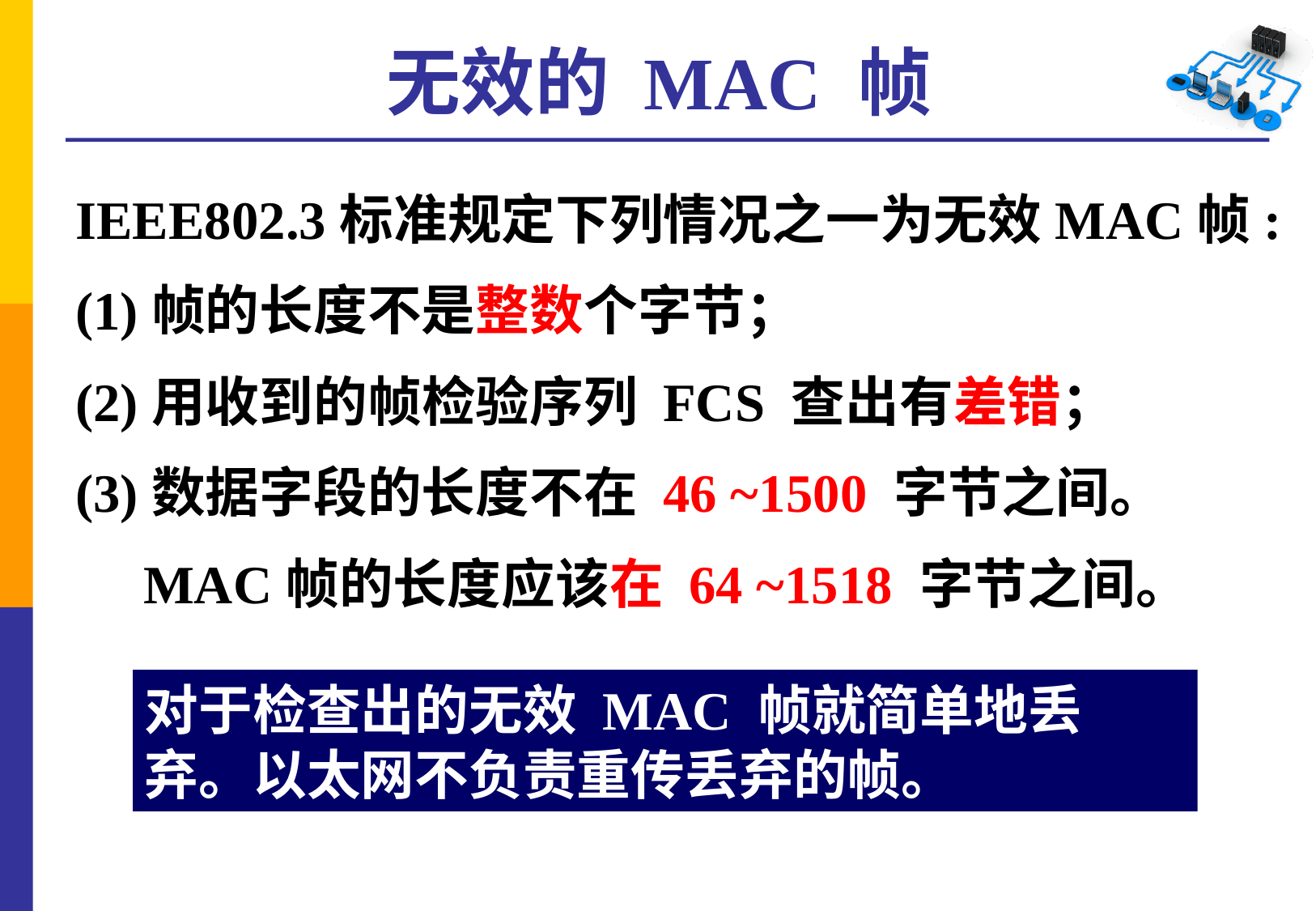

# 无效的 MAC 帧
IEEE802.3标准规定下列情况之一为无效MAC帧:
(1)帧的长度不是整数个字节；
(2)用收到的帧检验序列 FCS 查出有差错；
(3)数据字段的长度不在 46 ~1500 字节之间。
     MAC帧的长度应该在 64 ~1518 字节之间。
对于检查出的无效 MAC 帧就简单地丢弃。以太网不负责重传丢弃的帧。